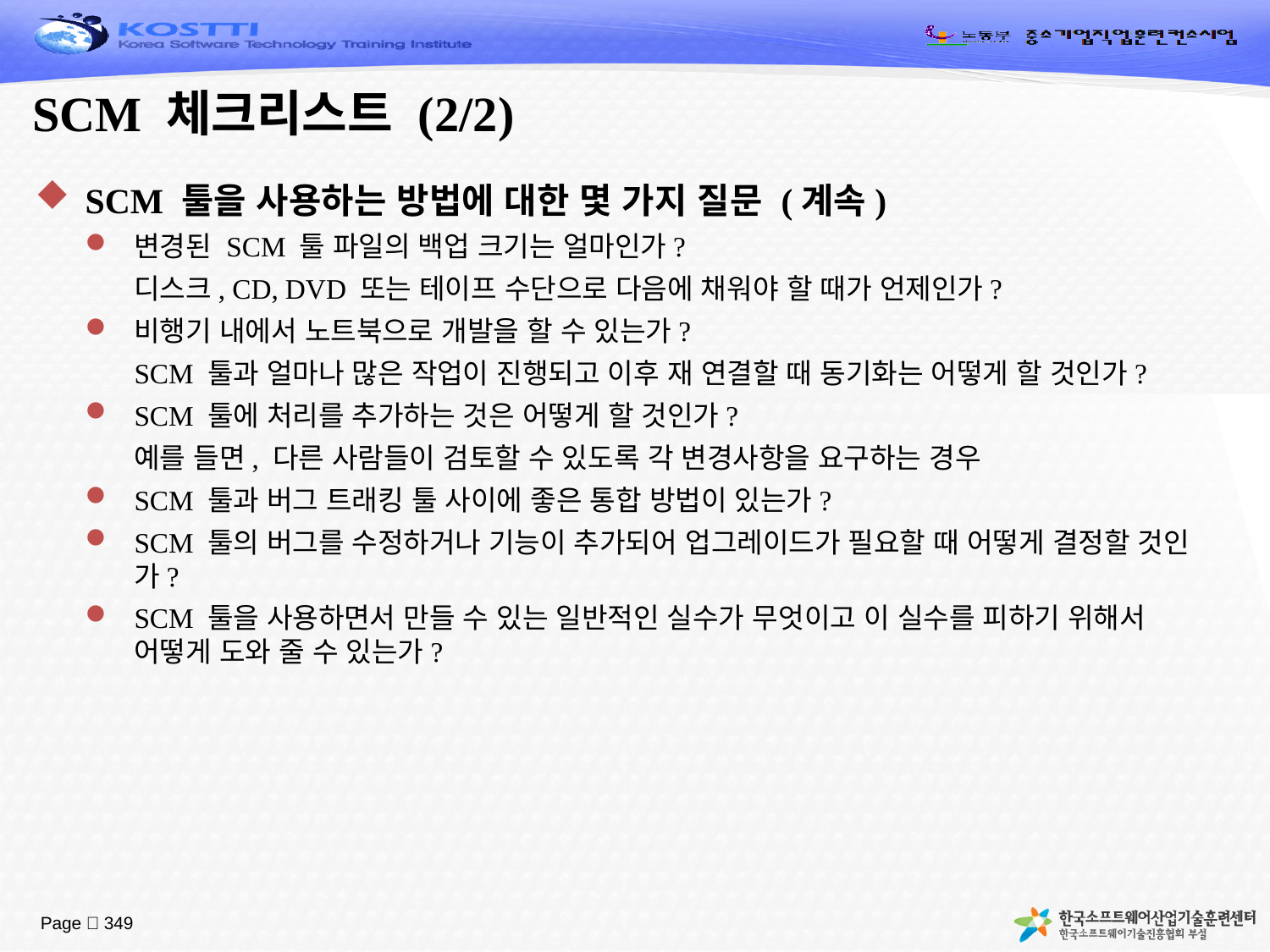

# SCM 체크리스트 (2/2)
SCM 툴을 사용하는 방법에 대한 몇 가지 질문 (계속)
변경된 SCM 툴 파일의 백업 크기는 얼마인가?
	디스크, CD, DVD 또는 테이프 수단으로 다음에 채워야 할 때가 언제인가?
비행기 내에서 노트북으로 개발을 할 수 있는가?
	SCM 툴과 얼마나 많은 작업이 진행되고 이후 재 연결할 때 동기화는 어떻게 할 것인가?
SCM 툴에 처리를 추가하는 것은 어떻게 할 것인가?
	예를 들면, 다른 사람들이 검토할 수 있도록 각 변경사항을 요구하는 경우
SCM 툴과 버그 트래킹 툴 사이에 좋은 통합 방법이 있는가?
SCM 툴의 버그를 수정하거나 기능이 추가되어 업그레이드가 필요할 때 어떻게 결정할 것인가?
SCM 툴을 사용하면서 만들 수 있는 일반적인 실수가 무엇이고 이 실수를 피하기 위해서 어떻게 도와 줄 수 있는가?